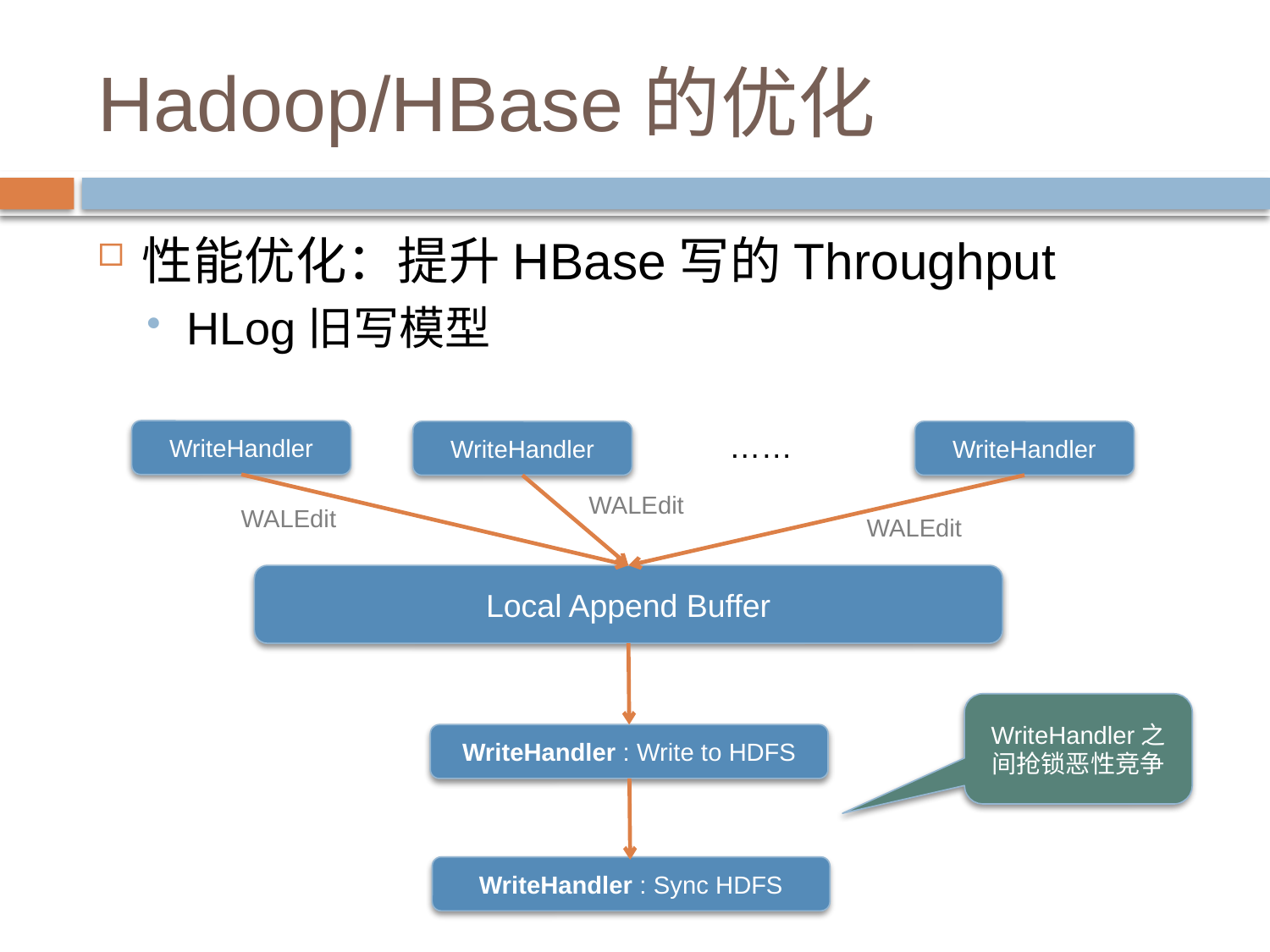

# Hadoop/HBase的优化
性能优化：提升HBase写的Throughput
HLog旧写模型
WriteHandler
……
WriteHandler
……
WriteHandler
WALEdit
WALEdit
WALEdit
Local Append Buffer
WriteHandler之间抢锁恶性竞争
WriteHandler : Write to HDFS
WriteHandler : Sync HDFS